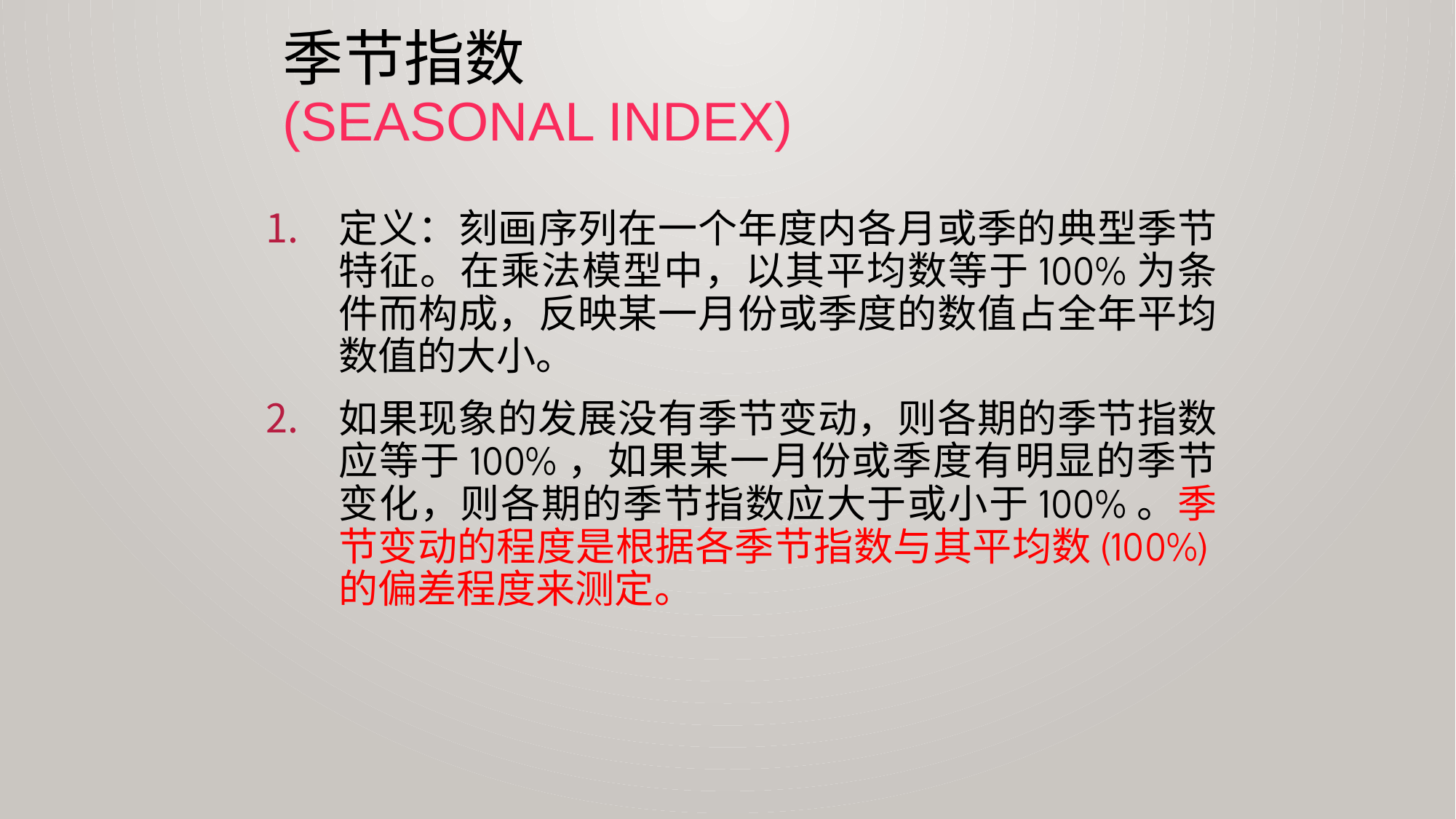

# 季节指数 (seasonal index)
定义：刻画序列在一个年度内各月或季的典型季节特征。在乘法模型中，以其平均数等于100%为条件而构成，反映某一月份或季度的数值占全年平均数值的大小。
如果现象的发展没有季节变动，则各期的季节指数应等于100%，如果某一月份或季度有明显的季节变化，则各期的季节指数应大于或小于100%。季节变动的程度是根据各季节指数与其平均数(100%)的偏差程度来测定。